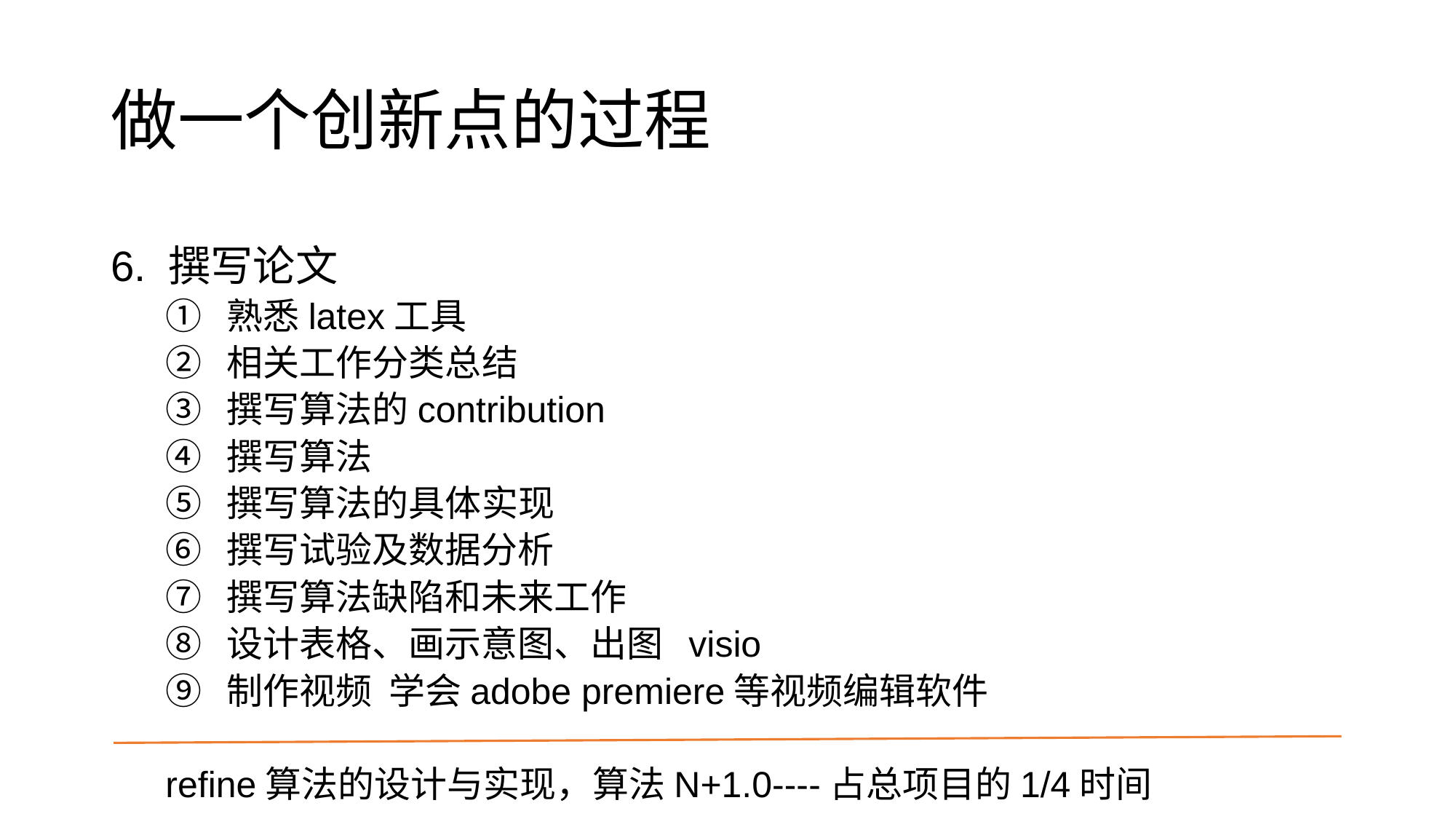

# 做一个创新点的过程

6. 撰写论文
熟悉latex工具
相关工作分类总结
撰写算法的contribution
撰写算法
撰写算法的具体实现
撰写试验及数据分析
撰写算法缺陷和未来工作
设计表格、画示意图、出图  visio
制作视频  学会adobe premiere等视频编辑软件

refine算法的设计与实现，算法N+1.0----占总项目的1/4时间